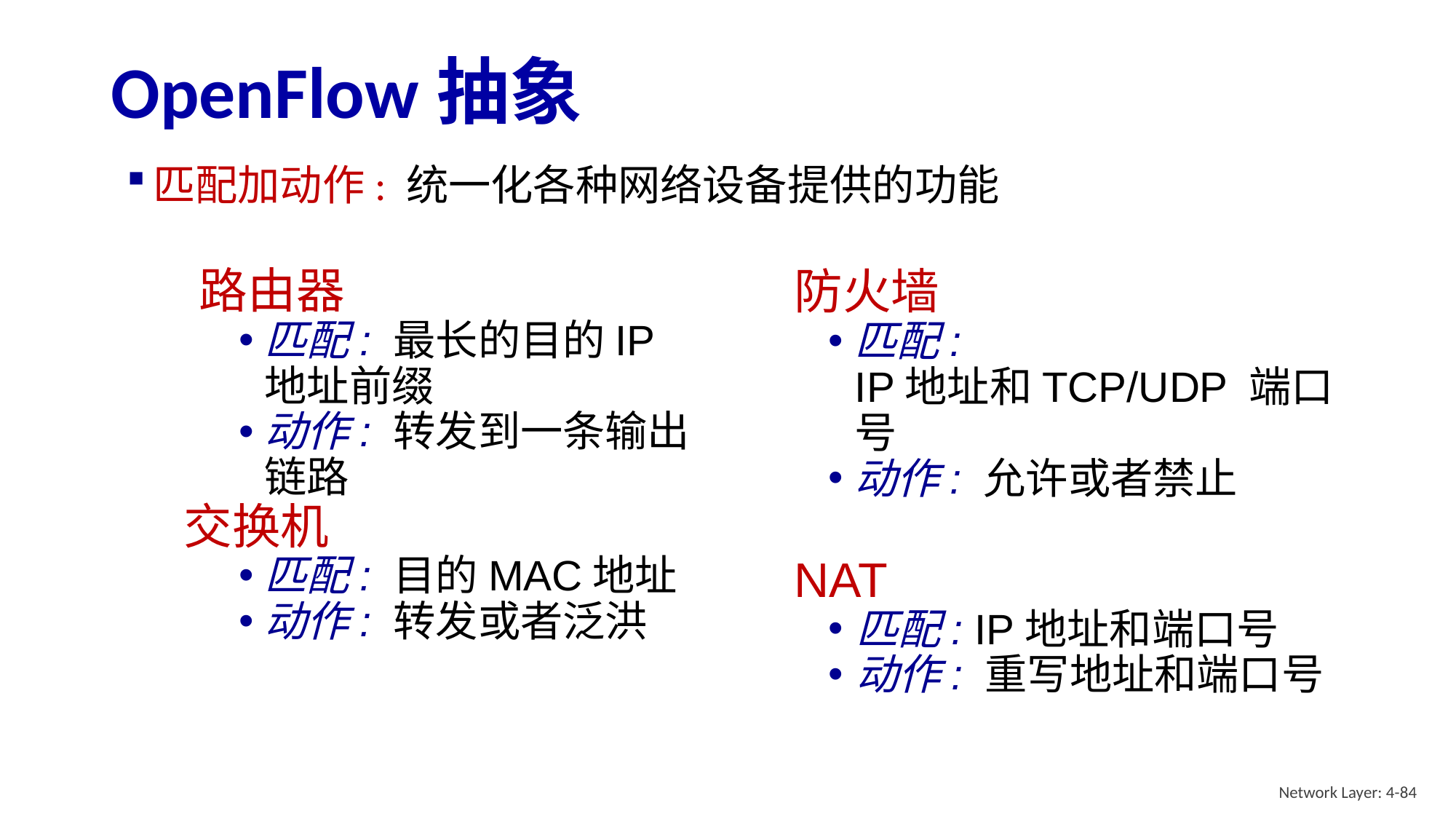

# OpenFlow抽象
匹配加动作: 统一化各种网络设备提供的功能
路由器
匹配: 最长的目的IP地址前缀
动作: 转发到一条输出链路
交换机
匹配: 目的MAC地址
动作: 转发或者泛洪
防火墙
匹配: IP地址和TCP/UDP 端口号
动作: 允许或者禁止

NAT
匹配: IP地址和端口号
动作: 重写地址和端口号

Network Layer: 4-84